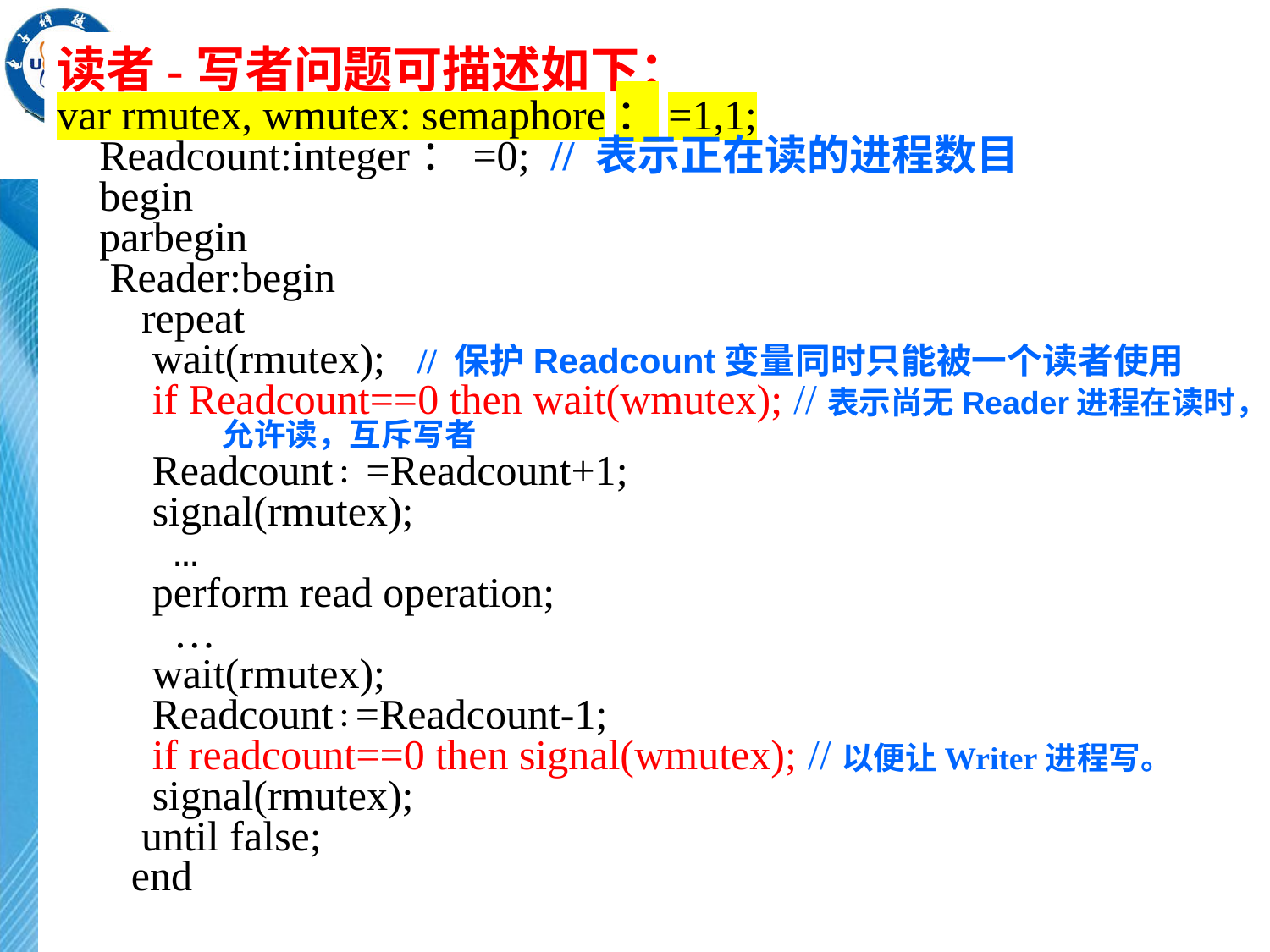

读者-写者问题可描述如下：
var rmutex, wmutex: semaphore：=1,1;
    Readcount:integer：=0;  // 表示正在读的进程数目
    begin
    parbegin
     Reader:begin
        repeat
         wait(rmutex);   // 保护Readcount变量同时只能被一个读者使用
         if Readcount==0 then wait(wmutex); //表示尚无Reader进程在读时，                       允许读，互斥写者
         Readcount∶ =Readcount+1;
         signal(rmutex);
           …
         perform read operation;
           …
         wait(rmutex);
         Readcount∶=Readcount-1;
         if readcount==0 then signal(wmutex); //以便让Writer进程写。
         signal(rmutex);
        until false;
       end